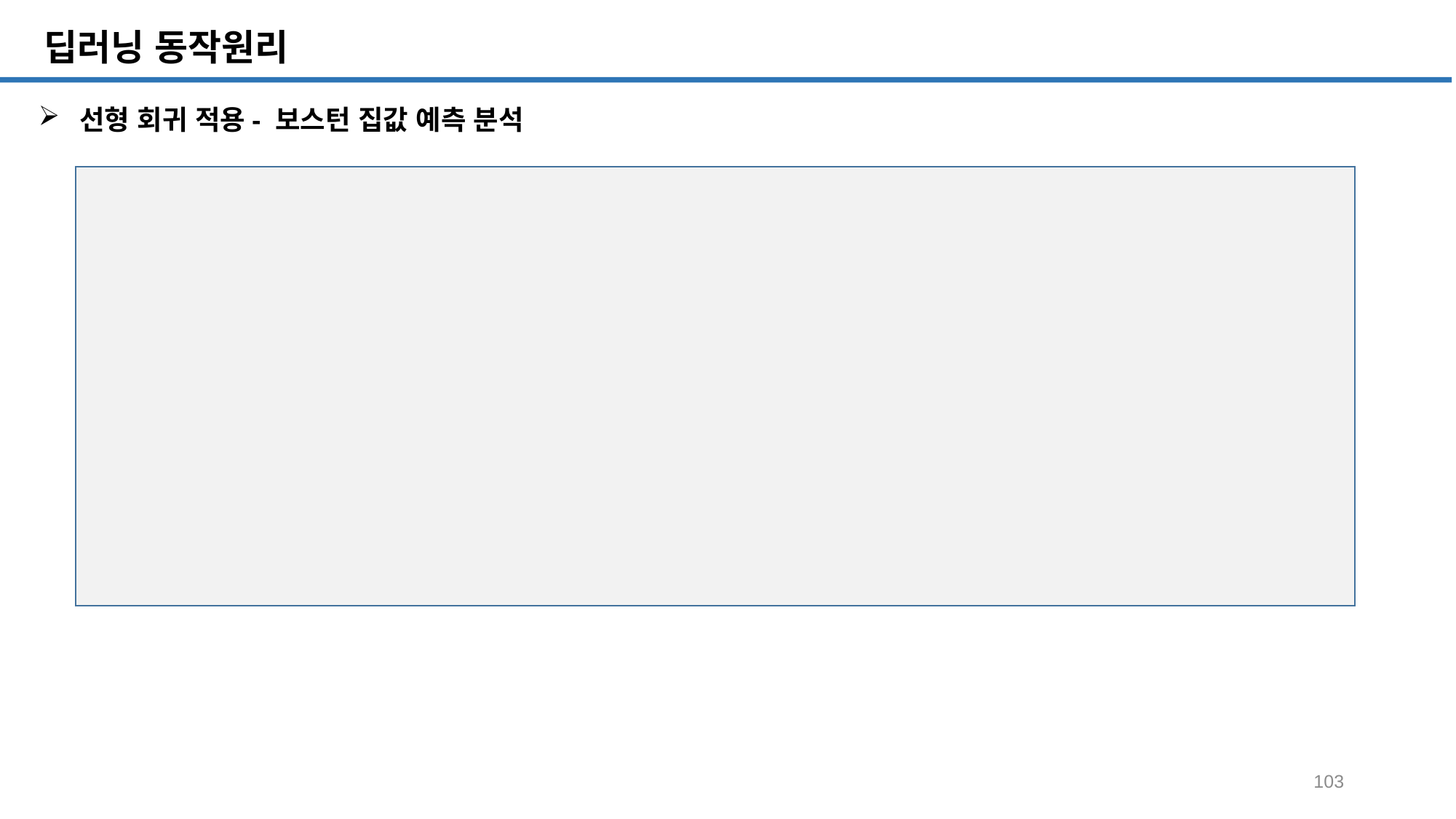

SQL 튜닝 개요
# 딥러닝 동작원리

선형 회귀 적용- 보스턴 집값 예측 분석

103